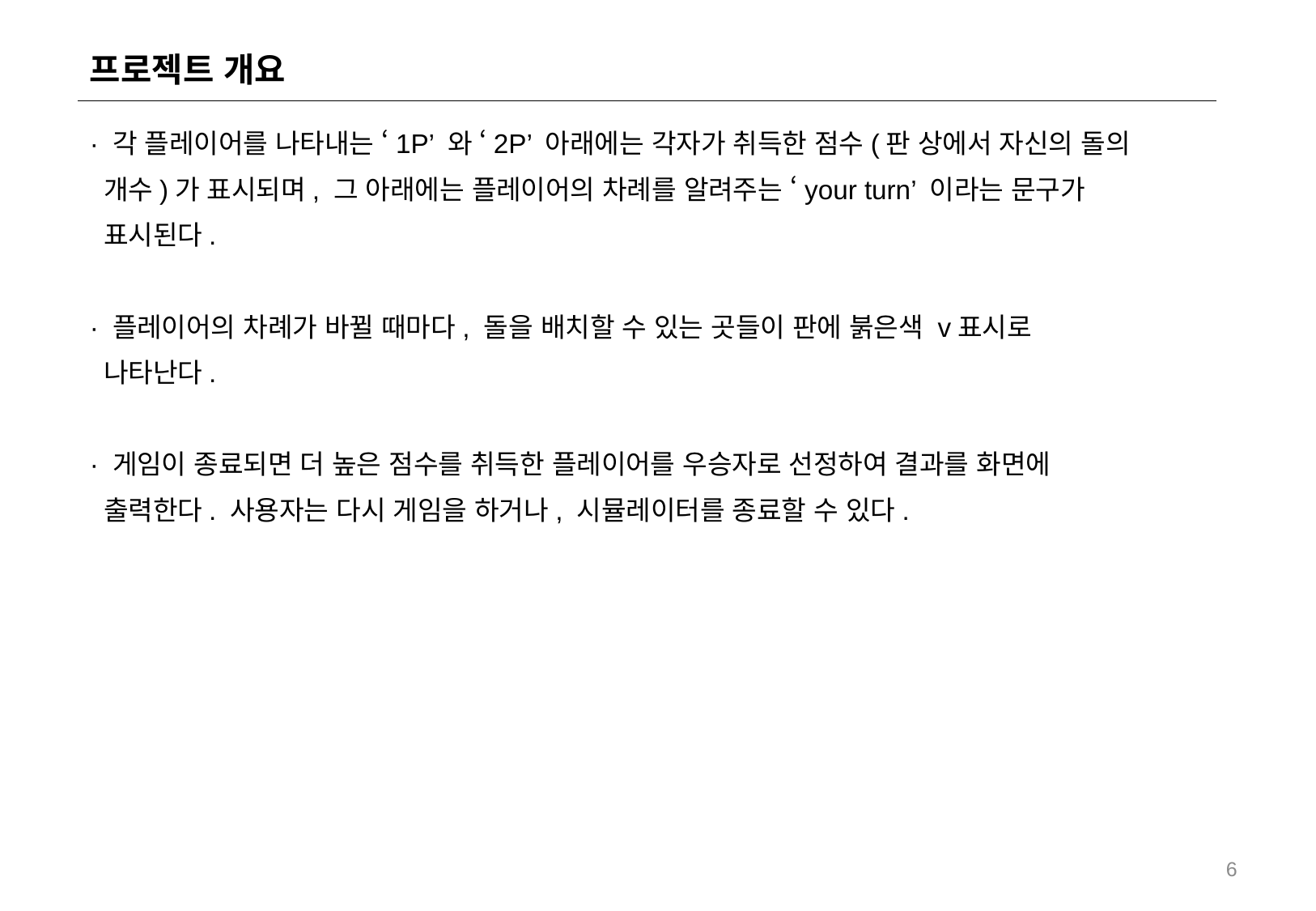

# 프로젝트 개요
· 각 플레이어를 나타내는 ‘1P’ 와 ‘2P’ 아래에는 각자가 취득한 점수(판 상에서 자신의 돌의
 개수)가 표시되며, 그 아래에는 플레이어의 차례를 알려주는 ‘your turn’ 이라는 문구가
 표시된다.

· 플레이어의 차례가 바뀔 때마다, 돌을 배치할 수 있는 곳들이 판에 붉은색 v표시로
 나타난다.

· 게임이 종료되면 더 높은 점수를 취득한 플레이어를 우승자로 선정하여 결과를 화면에
 출력한다. 사용자는 다시 게임을 하거나, 시뮬레이터를 종료할 수 있다.
6